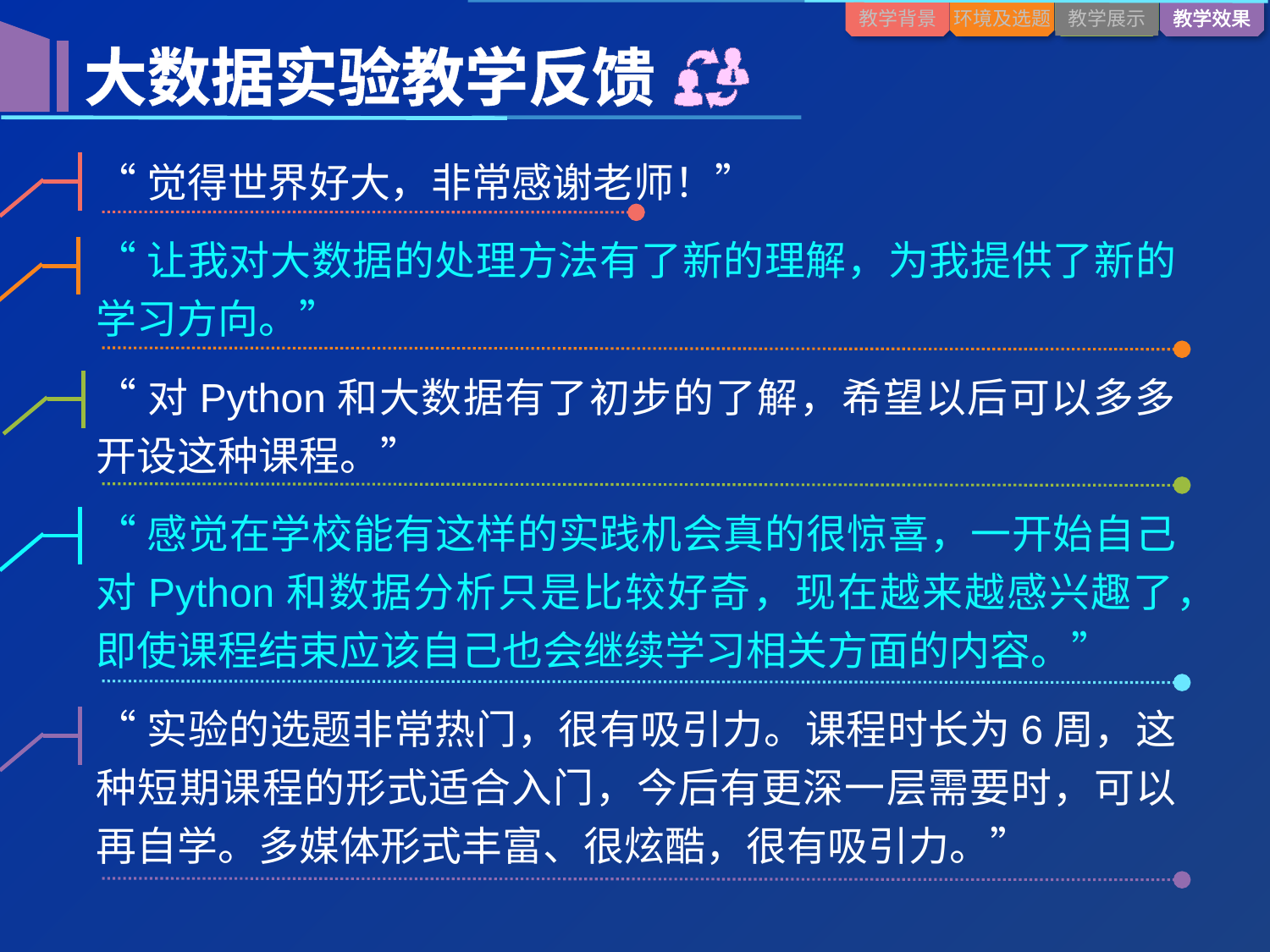

大数据实验教学反馈

“觉得世界好大，非常感谢老师！”
“让我对大数据的处理方法有了新的理解，为我提供了新的学习方向。”
“对Python和大数据有了初步的了解，希望以后可以多多开设这种课程。”
“感觉在学校能有这样的实践机会真的很惊喜，一开始自己对Python和数据分析只是比较好奇，现在越来越感兴趣了，即使课程结束应该自己也会继续学习相关方面的内容。”
“实验的选题非常热门，很有吸引力。课程时长为6周，这种短期课程的形式适合入门，今后有更深一层需要时，可以再自学。多媒体形式丰富、很炫酷，很有吸引力。”